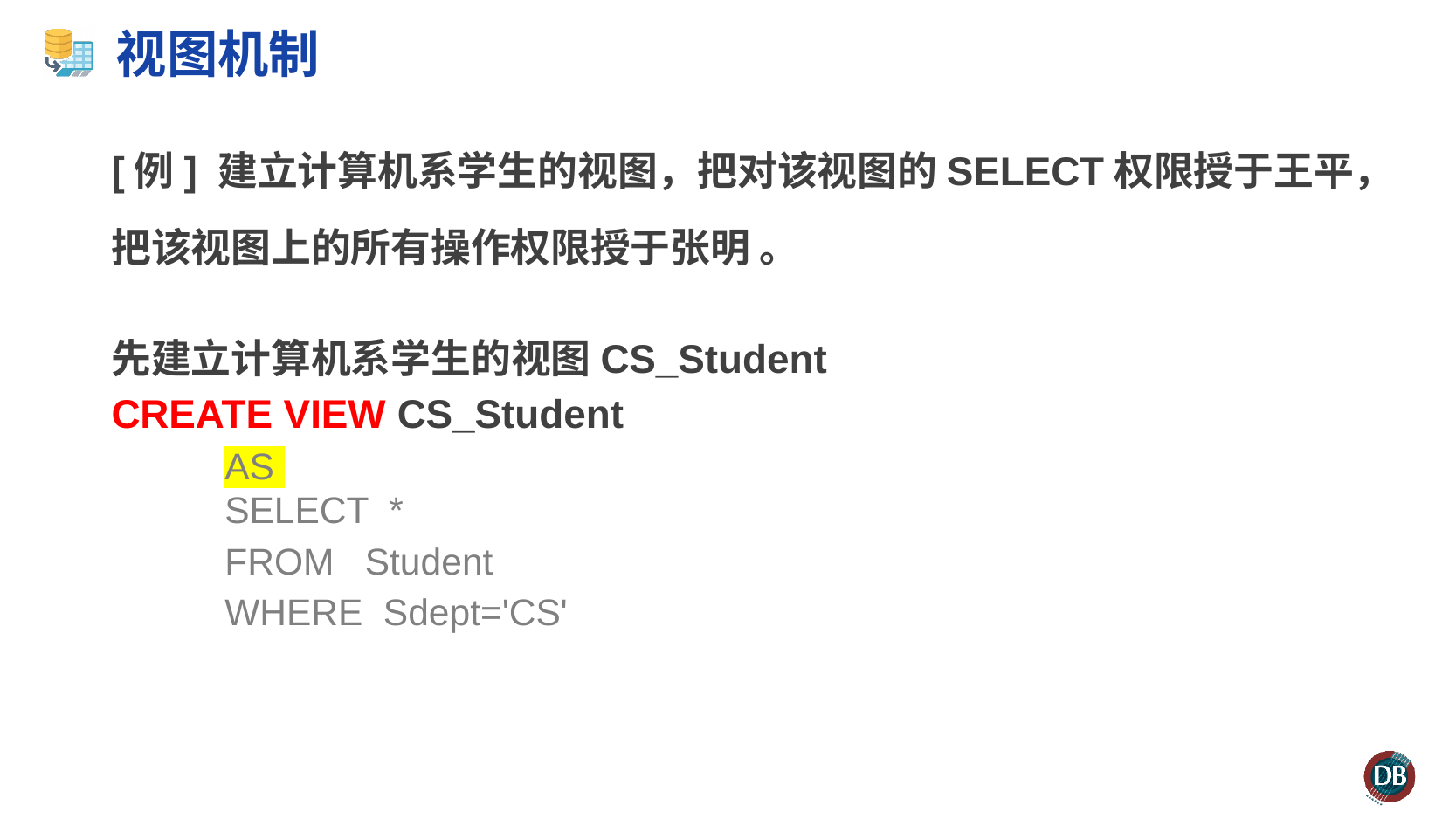

# 视图机制
[例] 建立计算机系学生的视图，把对该视图的SELECT权限授于王平，把该视图上的所有操作权限授于张明 。

先建立计算机系学生的视图CS_Student
CREATE VIEW CS_Student
AS
SELECT  *
FROM   Student
WHERE  Sdept='CS'